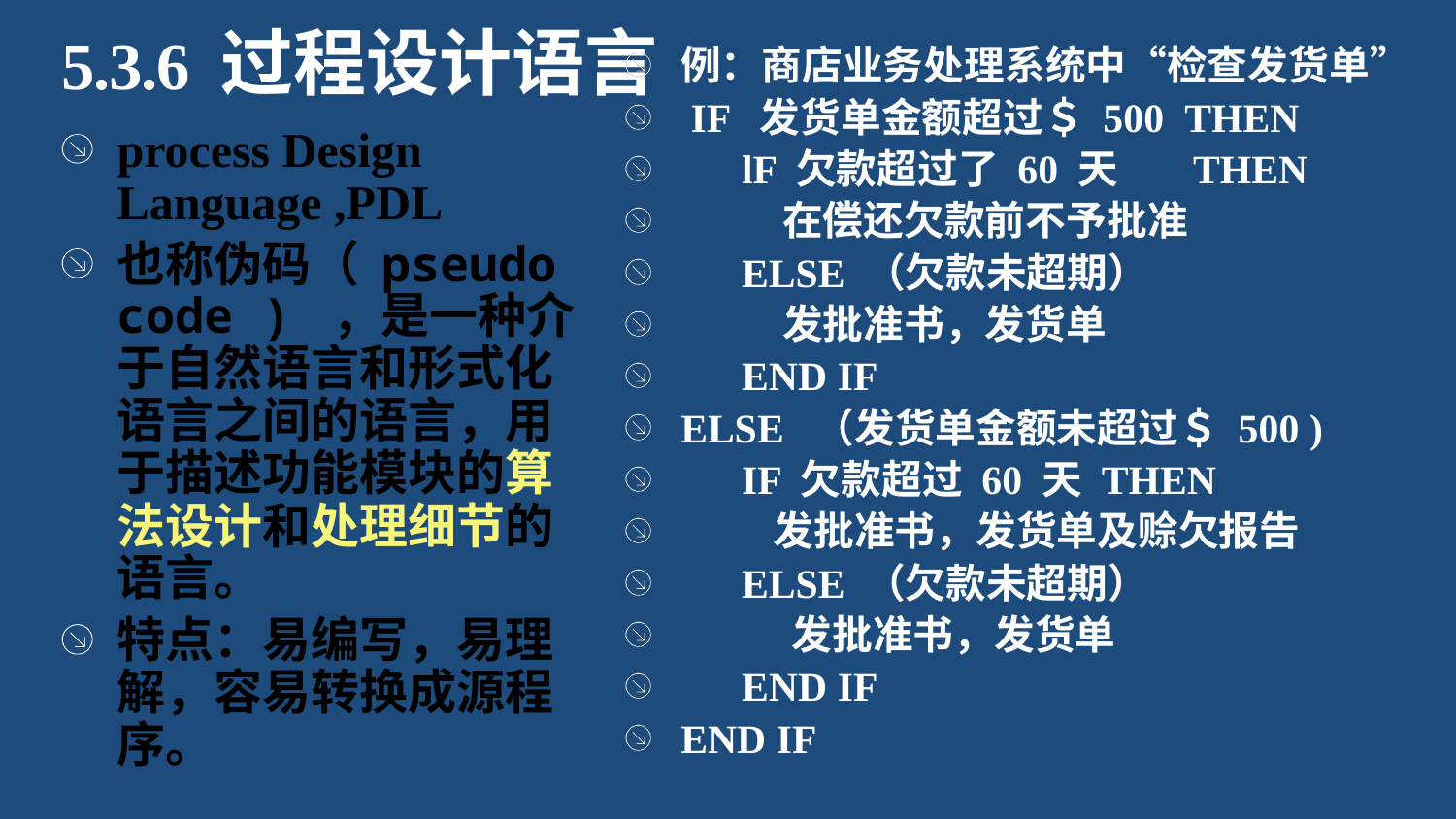

5.3.6 过程设计语言
例：商店业务处理系统中“检查发货单”
 IF  发货单金额超过＄ 500  THEN
      lF 欠款超过了 60 天       THEN
          在偿还欠款前不予批准
      ELSE （欠款未超期）
          发批准书，发货单
      END IF
ELSE  （发货单金额未超过＄ 500 )
      IF 欠款超过 60 天 THEN
         发批准书，发货单及赊欠报告
      ELSE （欠款未超期）
           发批准书，发货单
      END IF
END IF
process Design Language ,PDL
也称伪码（ pseudo code ) ，是一种介于自然语言和形式化语言之间的语言，用于描述功能模块的算法设计和处理细节的语言。
特点：易编写，易理解，容易转换成源程序。